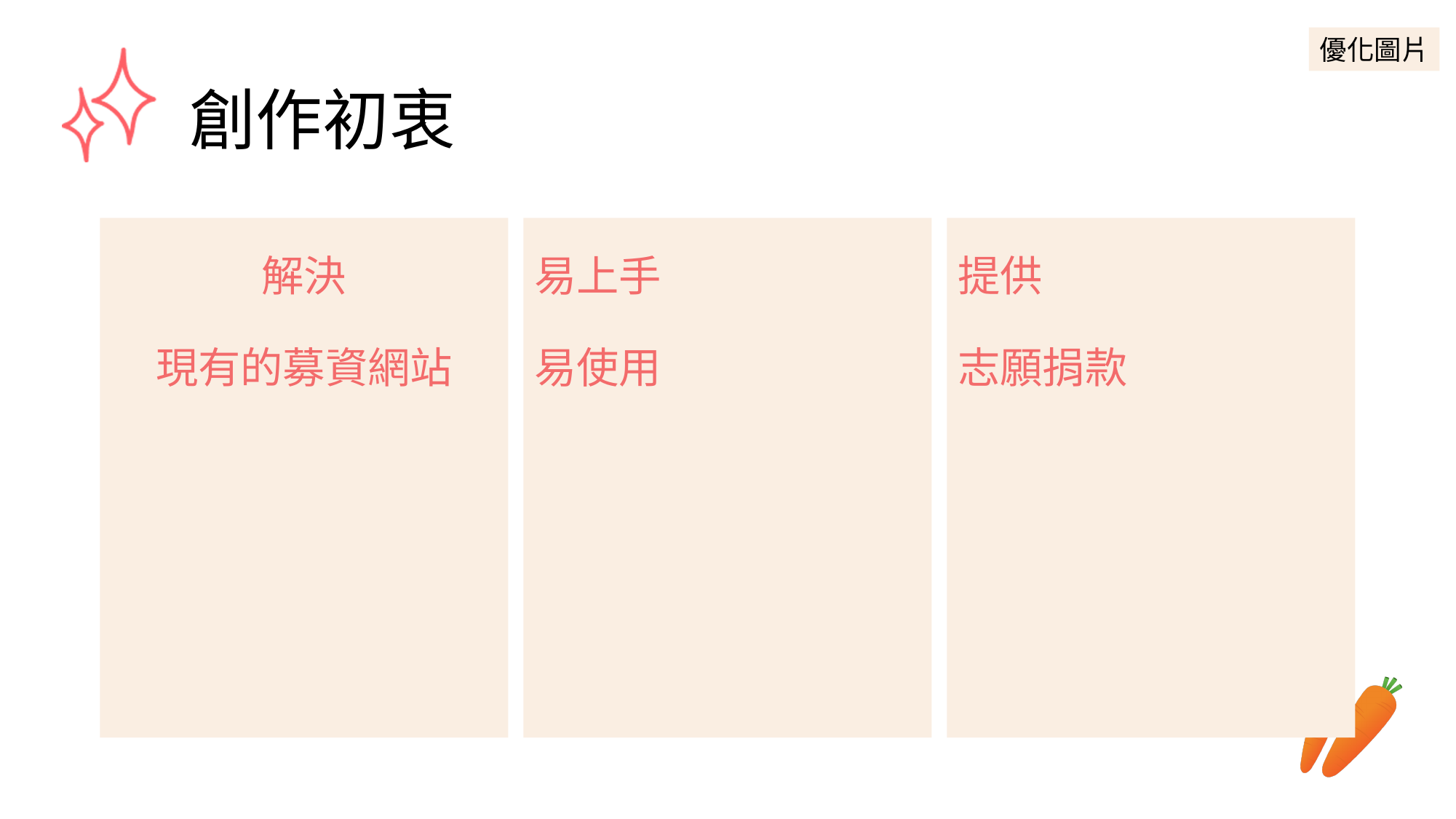

優化圖片
# 創作初衷
解決
現有的募資網站

易上手
易使用

提供
志願捐款